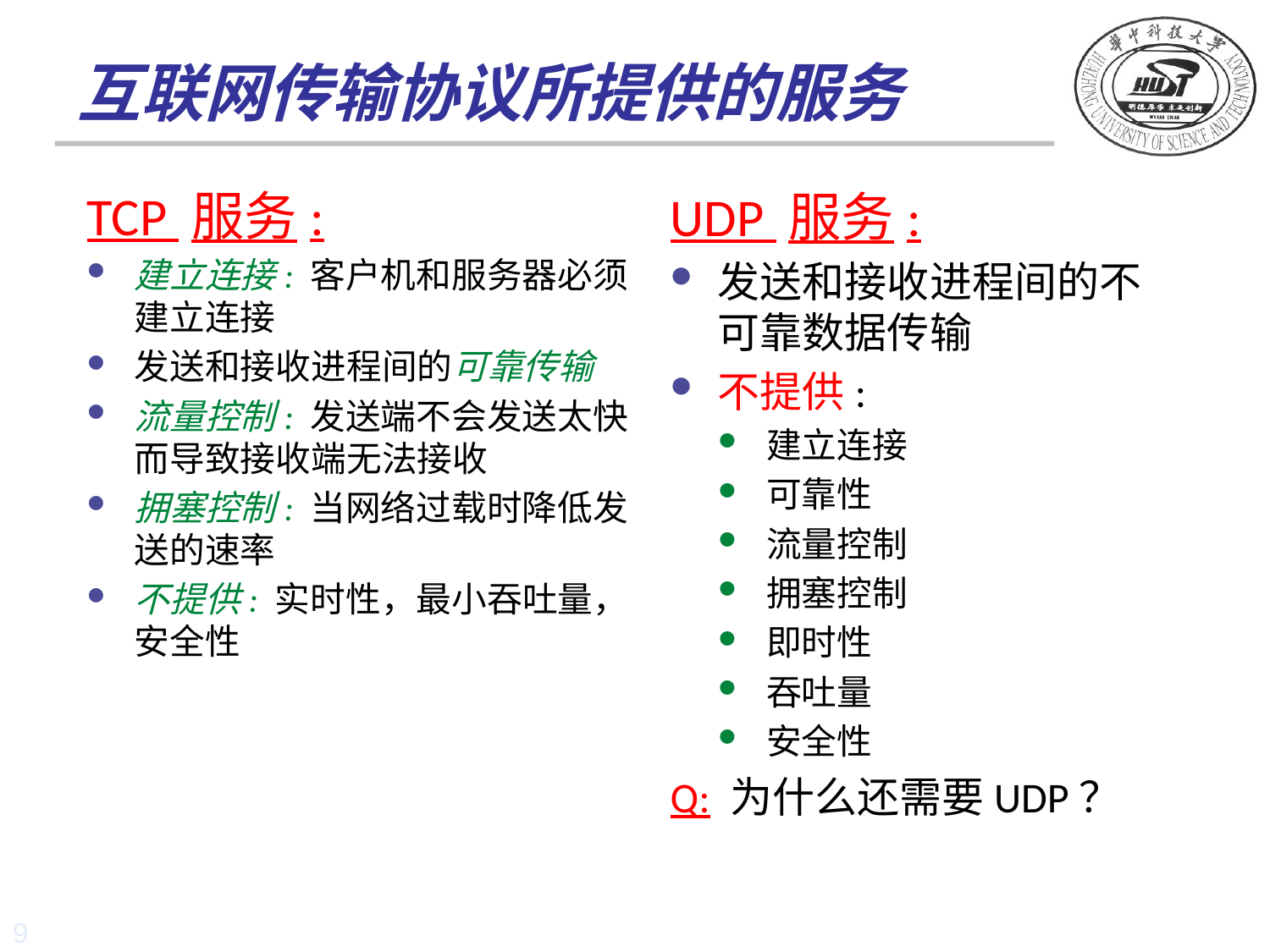

# 互联网传输协议所提供的服务
TCP 服务:
建立连接: 客户机和服务器必须建立连接
发送和接收进程间的可靠传输
流量控制: 发送端不会发送太快而导致接收端无法接收
拥塞控制: 当网络过载时降低发送的速率
不提供: 实时性，最小吞吐量，安全性
UDP 服务:
发送和接收进程间的不可靠数据传输
不提供:
建立连接
可靠性
流量控制
拥塞控制
即时性
吞吐量
安全性
Q: 为什么还需要UDP？
9